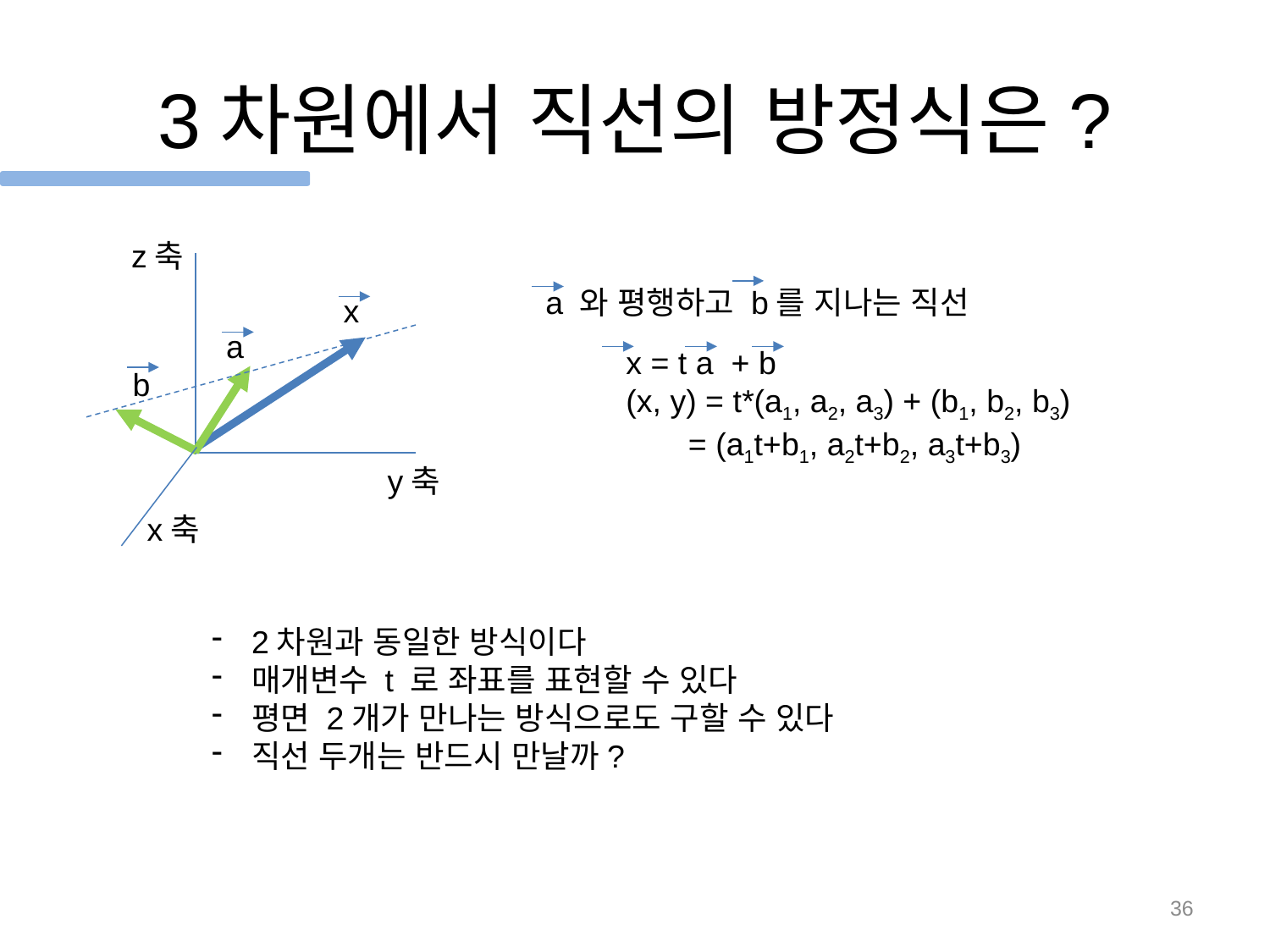

# 3차원에서 직선의 방정식은?

z축
a 와 평행하고 b를 지나는 직선
 x
 a
x = t a  + b
(x, y) = t*(a1, a2, a3) + (b1, b2, b3)
       = (a1t+b1, a2t+b2, a3t+b3)
 b
y축
x축
2차원과 동일한 방식이다
매개변수 t 로 좌표를 표현할 수 있다
평면 2개가 만나는 방식으로도 구할 수 있다
직선 두개는 반드시 만날까?
36